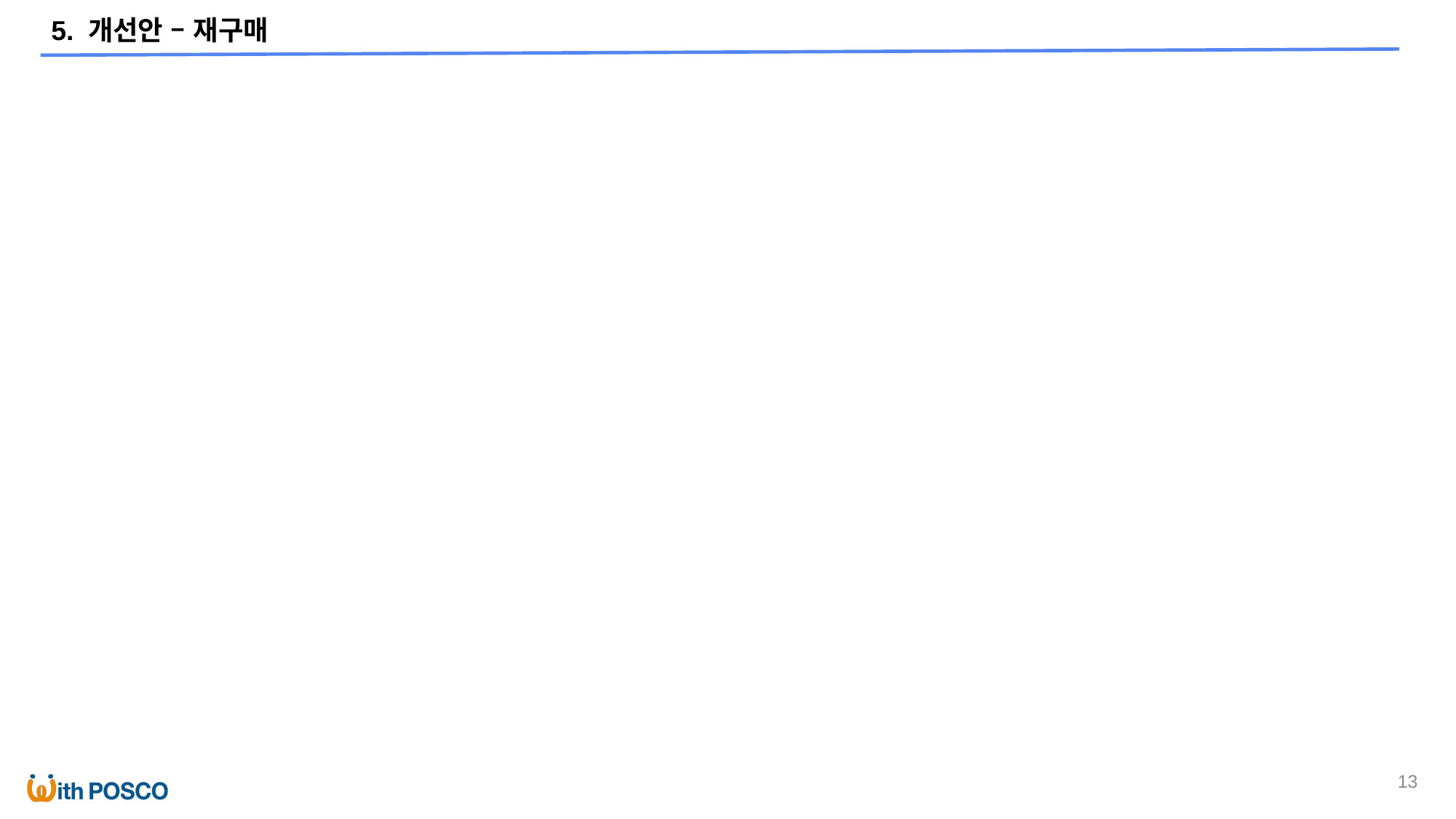

5. 개선안 – 재구매

60억

49억
13